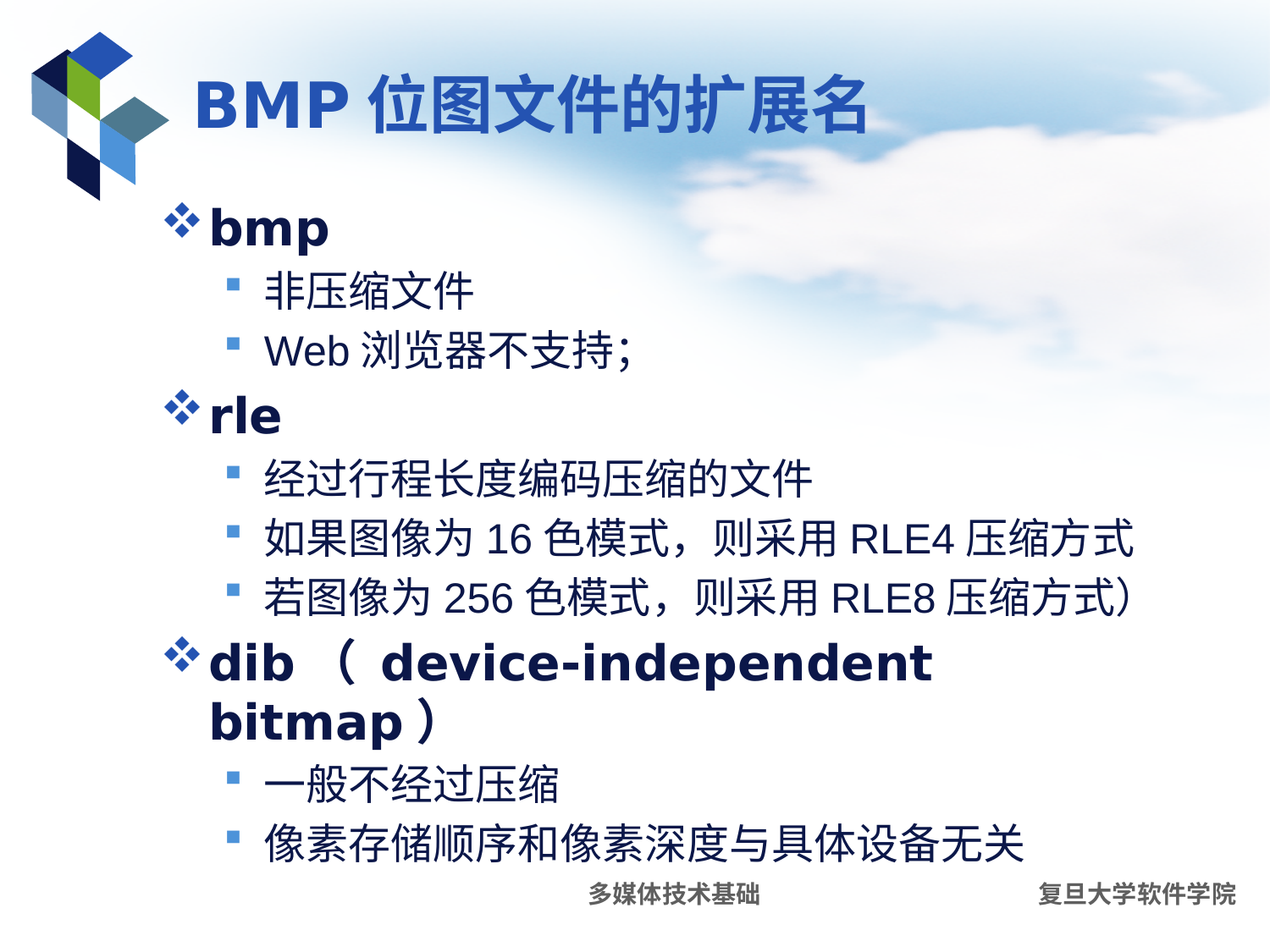

# BMP位图文件的扩展名
bmp
非压缩文件
Web浏览器不支持；
rle
经过行程长度编码压缩的文件
如果图像为16色模式，则采用RLE4压缩方式
若图像为256色模式，则采用RLE8压缩方式）
dib（ device-independent bitmap）
一般不经过压缩
像素存储顺序和像素深度与具体设备无关

多媒体技术基础